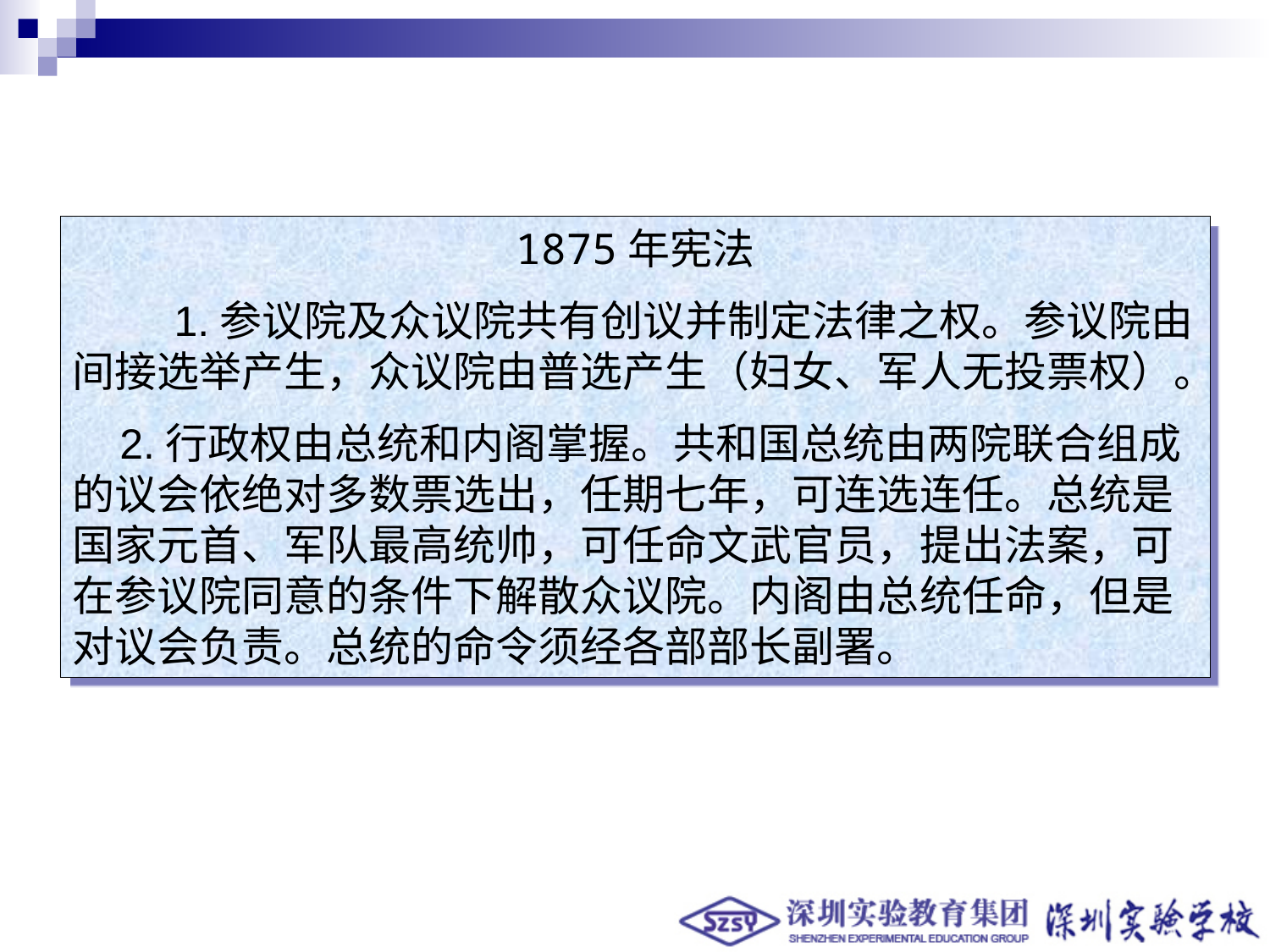

1875年宪法
    1.参议院及众议院共有创议并制定法律之权。参议院由间接选举产生，众议院由普选产生（妇女、军人无投票权）。
    2.行政权由总统和内阁掌握。共和国总统由两院联合组成的议会依绝对多数票选出，任期七年，可连选连任。总统是国家元首、军队最高统帅，可任命文武官员，提出法案，可在参议院同意的条件下解散众议院。内阁由总统任命，但是对议会负责。总统的命令须经各部部长副署。